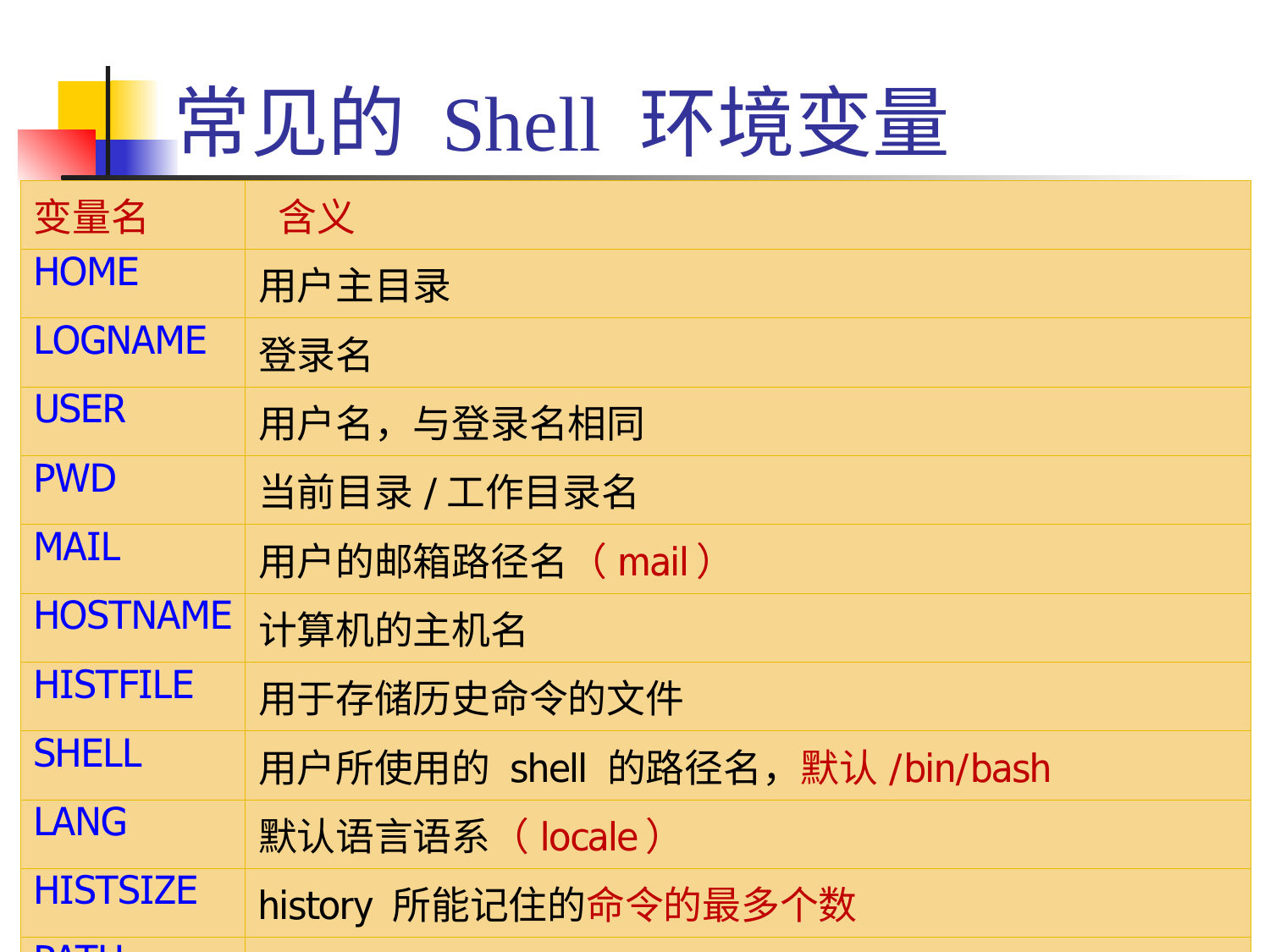

# 常见的 Shell 环境变量
| 变量名 | 含义 |
| --- | --- |
| HOME | 用户主目录 |
| LOGNAME | 登录名 |
| USER | 用户名，与登录名相同 |
| PWD | 当前目录/工作目录名 |
| MAIL | 用户的邮箱路径名（mail） |
| HOSTNAME | 计算机的主机名 |
| HISTFILE | 用于存储历史命令的文件 |
| SHELL | 用户所使用的 shell 的路径名，默认/bin/bash |
| LANG | 默认语言语系（locale） |
| HISTSIZE | history 所能记住的命令的最多个数 |
| PATH | shell 查找用户输入命令的路径 (目录列表，用“:”隔开) |
| PS1、PS2 | shell 一级、二级命令提示符([\u@\h \W]\$ 和>) |